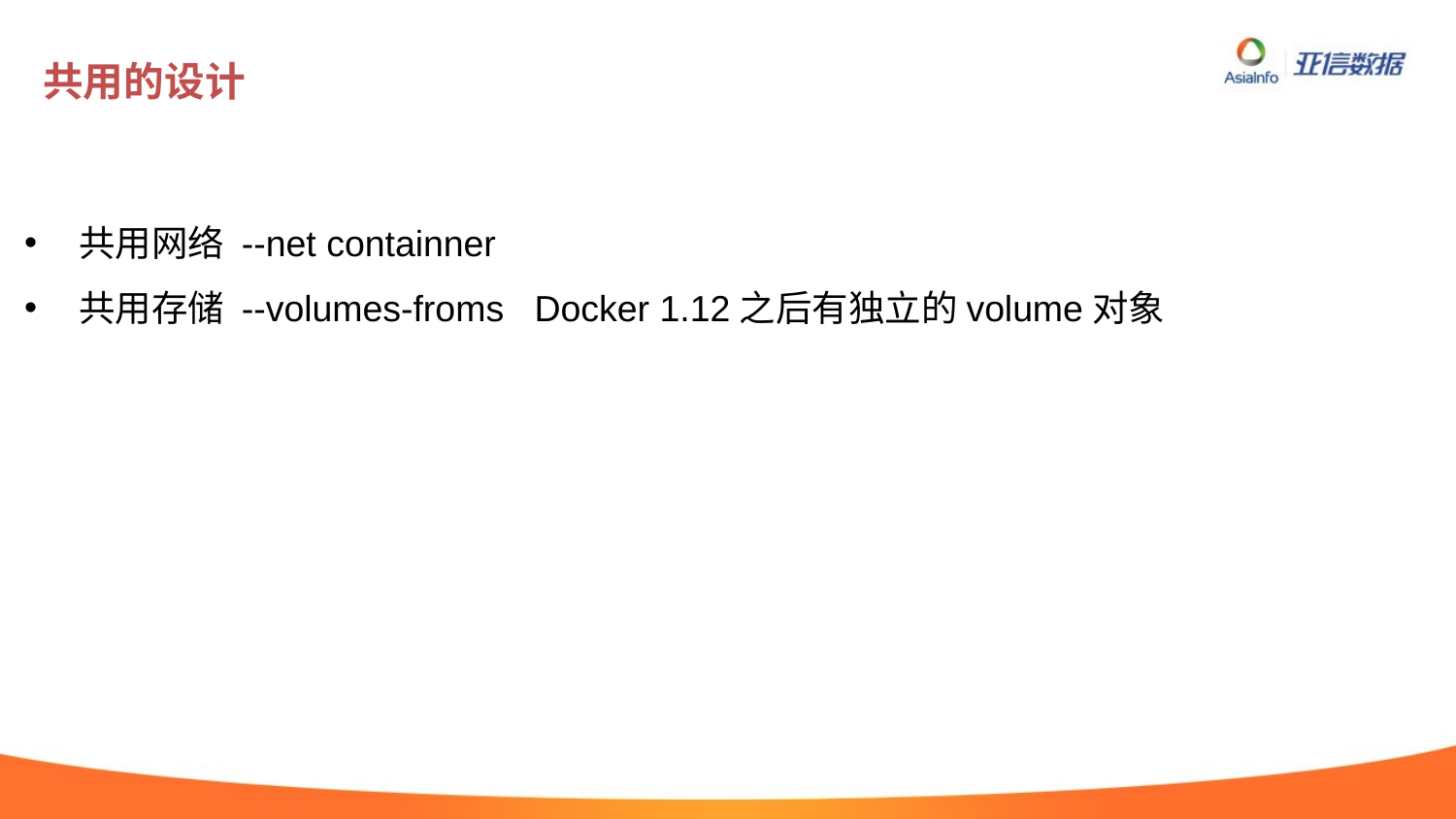

# 共用的设计
共用网络 --net containner
共用存储 --volumes-froms   Docker 1.12之后有独立的volume对象